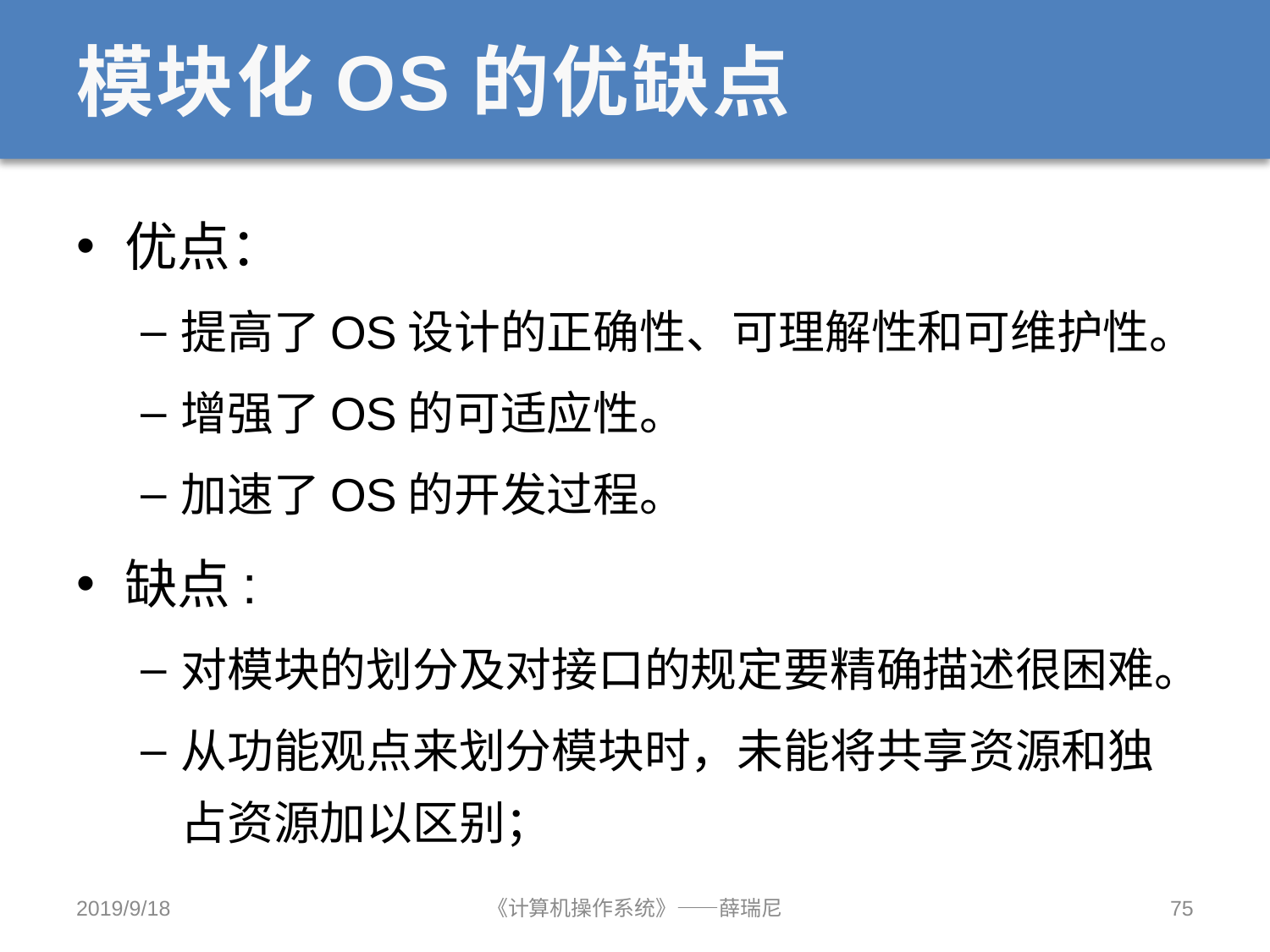

# 模块化OS的优缺点
优点：
提高了OS设计的正确性、可理解性和可维护性。
增强了OS的可适应性。
加速了OS的开发过程。
缺点:
对模块的划分及对接口的规定要精确描述很困难。
从功能观点来划分模块时，未能将共享资源和独占资源加以区别；
2019/9/18
《计算机操作系统》——薛瑞尼
75